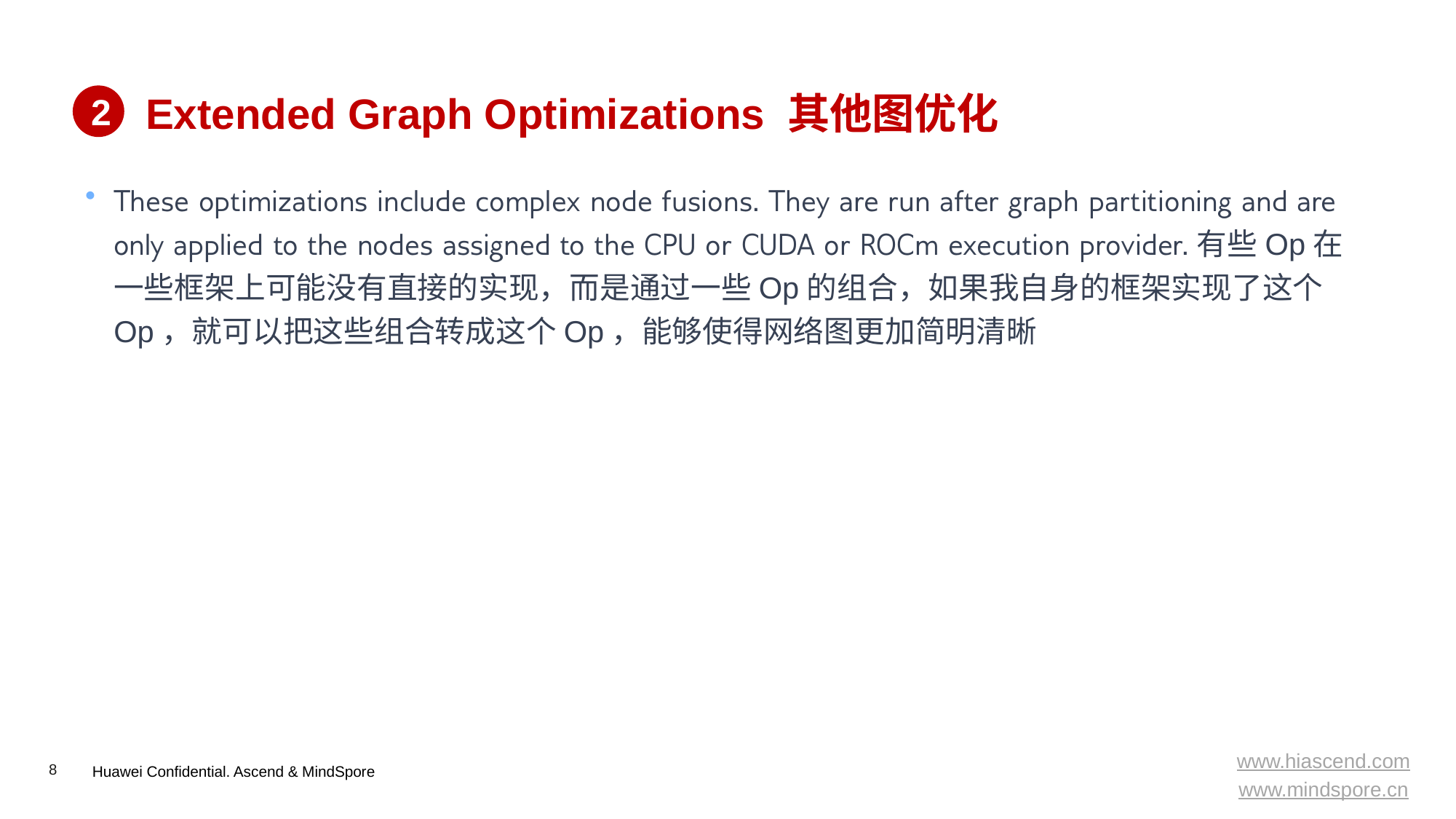

# Extended Graph Optimizations 其他图优化
2
These optimizations include complex node fusions. They are run after graph partitioning and are only applied to the nodes assigned to the CPU or CUDA or ROCm execution provider.有些Op在一些框架上可能没有直接的实现，而是通过一些Op的组合，如果我自身的框架实现了这个Op，就可以把这些组合转成这个Op，能够使得网络图更加简明清晰